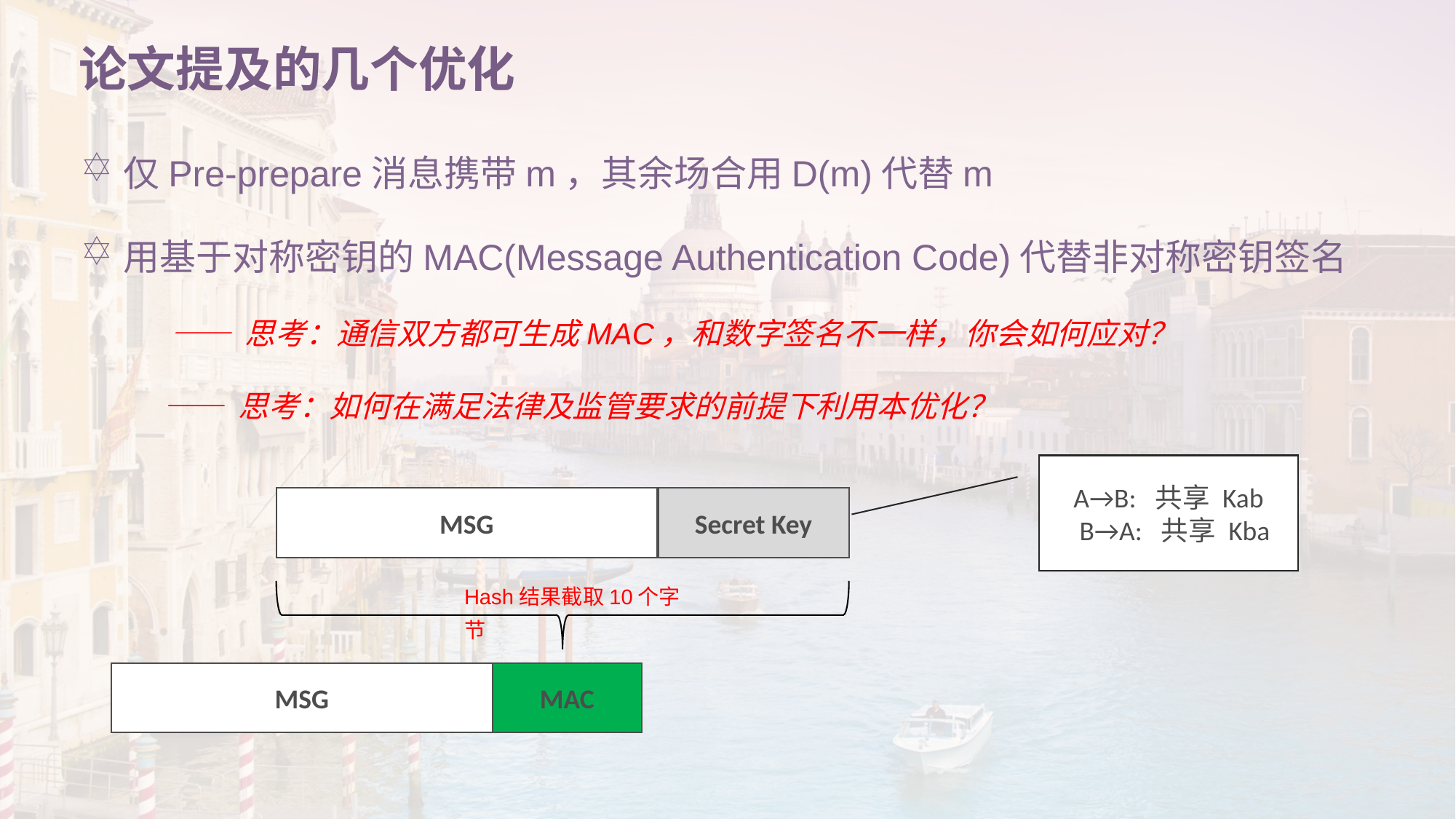

# 论文提及的几个优化
仅Pre-prepare消息携带m，其余场合用D(m)代替m
用基于对称密钥的MAC(Message Authentication Code)代替非对称密钥签名
       —— 思考：通信双方都可生成MAC，和数字签名不一样，你会如何应对？
      —— 思考：如何在满足法律及监管要求的前提下利用本优化？

A→B:  共享 Kab
  B→A:  共享 Kba
MSG
Secret Key
Hash结果截取10个字节
MSG
MAC